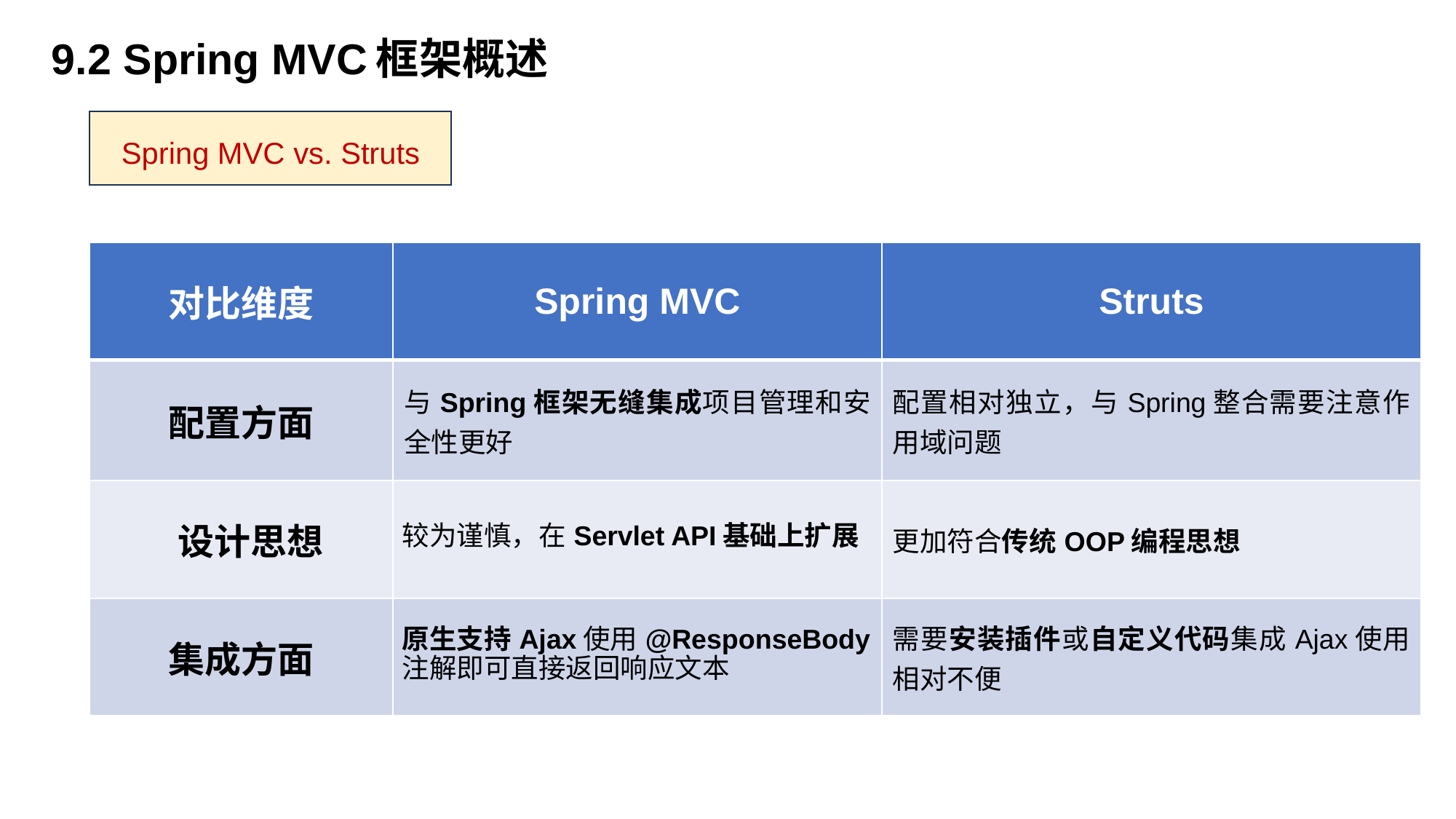

9.2 Spring MVC框架概述

Spring MVC vs. Struts
| 对比维度 | Spring MVC | Struts |
| --- | --- | --- |
| 配置方面 | 与Spring框架无缝集成项目管理和安全性更好 | 配置相对独立，与Spring整合需要注意作用域问题 |
| 设计思想 | 较为谨慎，在Servlet API基础上扩展 | 更加符合传统OOP编程思想 |
| 集成方面 | 原生支持Ajax使用@ResponseBody注解即可直接返回响应文本 | 需要安装插件或自定义代码集成Ajax使用相对不便 |